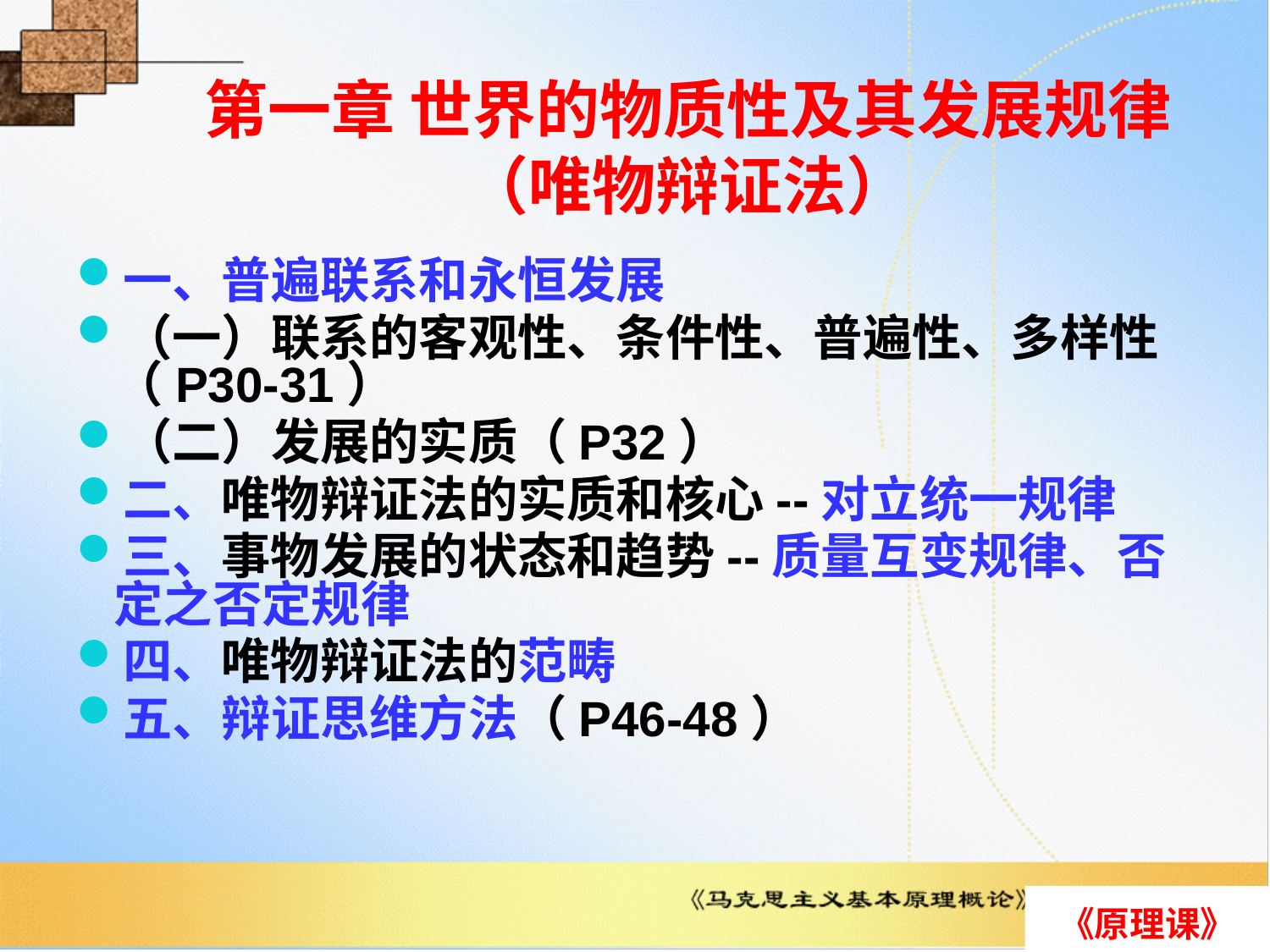

# 第一章 世界的物质性及其发展规律 （唯物辩证法）
一、普遍联系和永恒发展
（一）联系的客观性、条件性、普遍性、多样性（P30-31）
（二）发展的实质（P32）
二、唯物辩证法的实质和核心--对立统一规律
三、事物发展的状态和趋势--质量互变规律、否定之否定规律
四、唯物辩证法的范畴
五、辩证思维方法（P46-48）

《原理课》